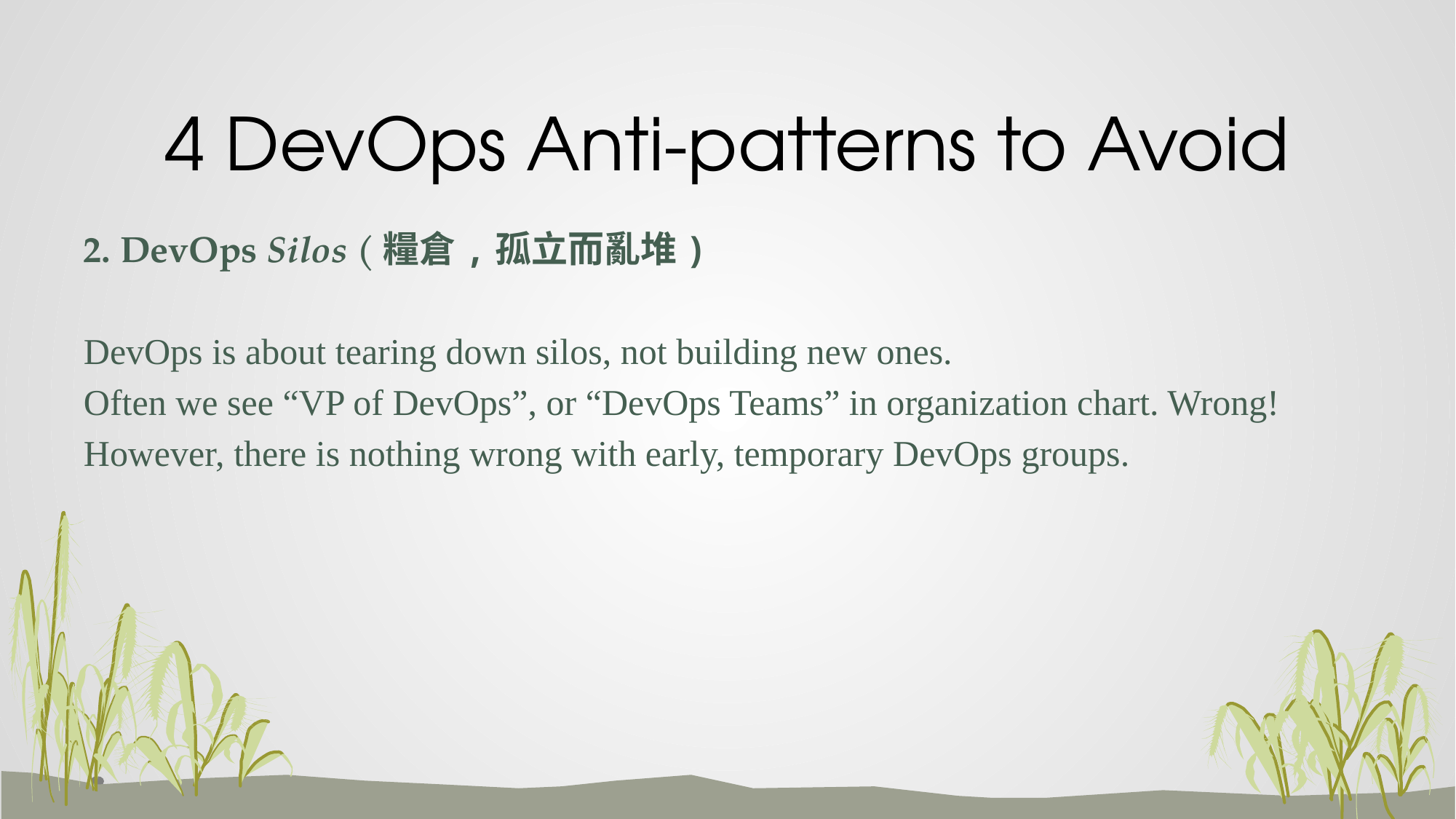

# 4 DevOps Anti-patterns to Avoid
2. DevOps Silos (糧倉,孤立而亂堆)

DevOps is about tearing down silos, not building new ones.
Often we see “VP of DevOps”, or “DevOps Teams” in organization chart. Wrong!
However, there is nothing wrong with early, temporary DevOps groups.